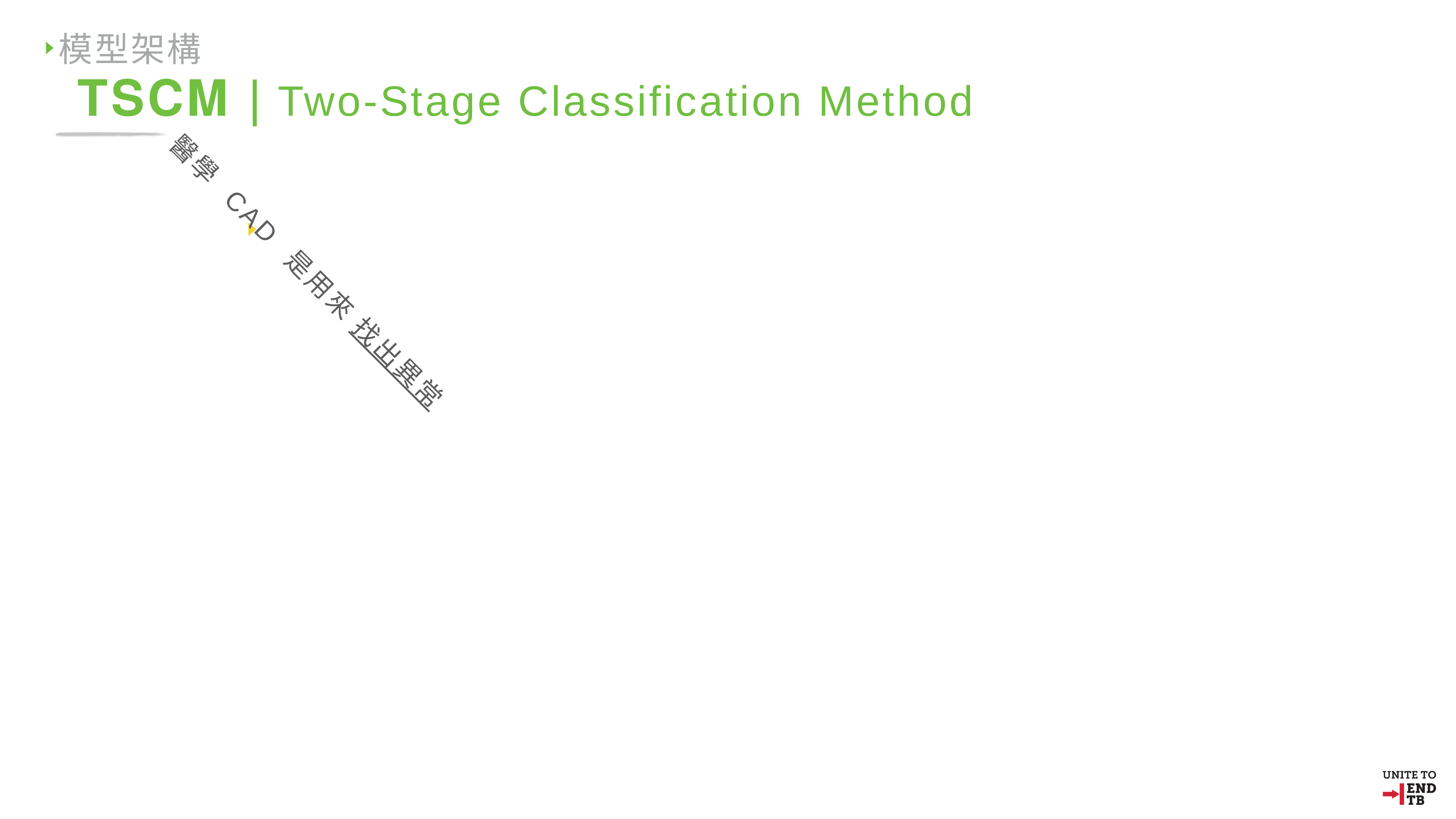

72
模型架構
TSCM | Two-Stage Classification Method

醫學 CAD 是用來 找出異常